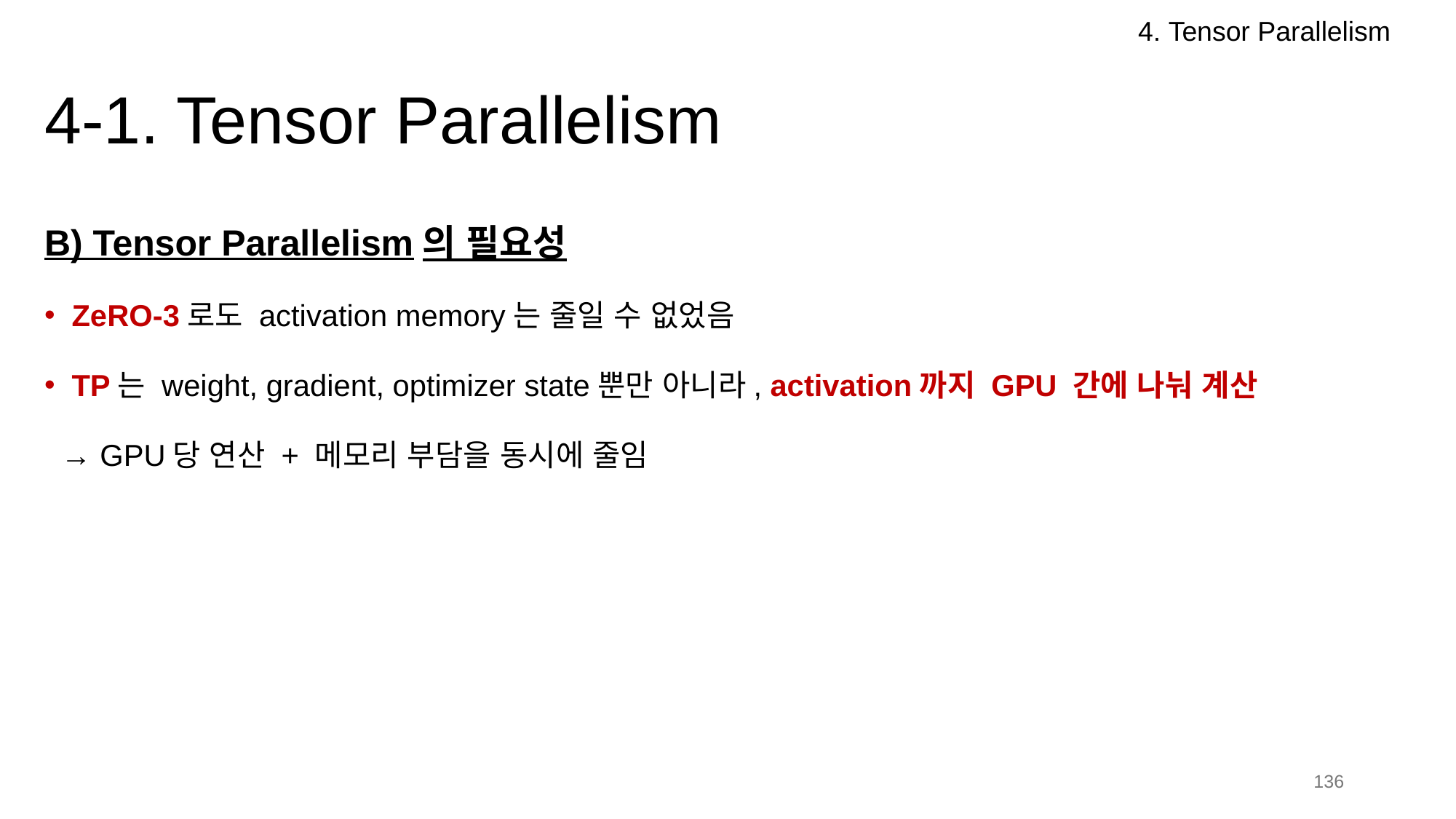

4. Tensor Parallelism
# 4-1. Tensor Parallelism
B) Tensor Parallelism의 필요성
ZeRO-3로도 activation memory는 줄일 수 없었음
TP는 weight, gradient, optimizer state뿐만 아니라, activation까지 GPU 간에 나눠 계산
  → GPU당 연산 + 메모리 부담을 동시에 줄임

136